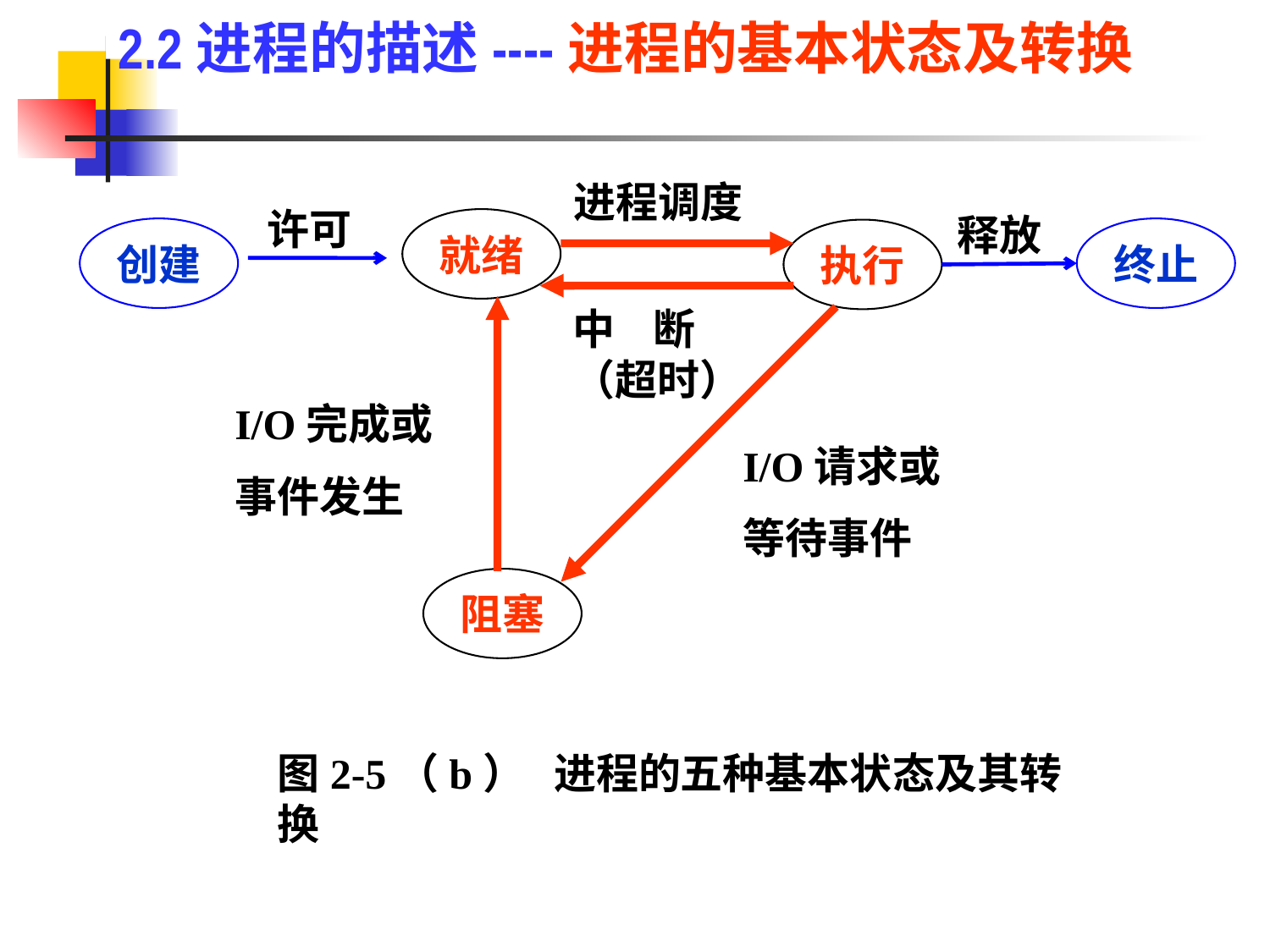

2.2进程的描述----进程的基本状态及转换
进程调度
就绪
执行

中    断（超时）

I/O完成或
事件发生
I/O请求或
等待事件
阻塞
图2-5（b）   进程的五种基本状态及其转换
许可
释放
创建
终止